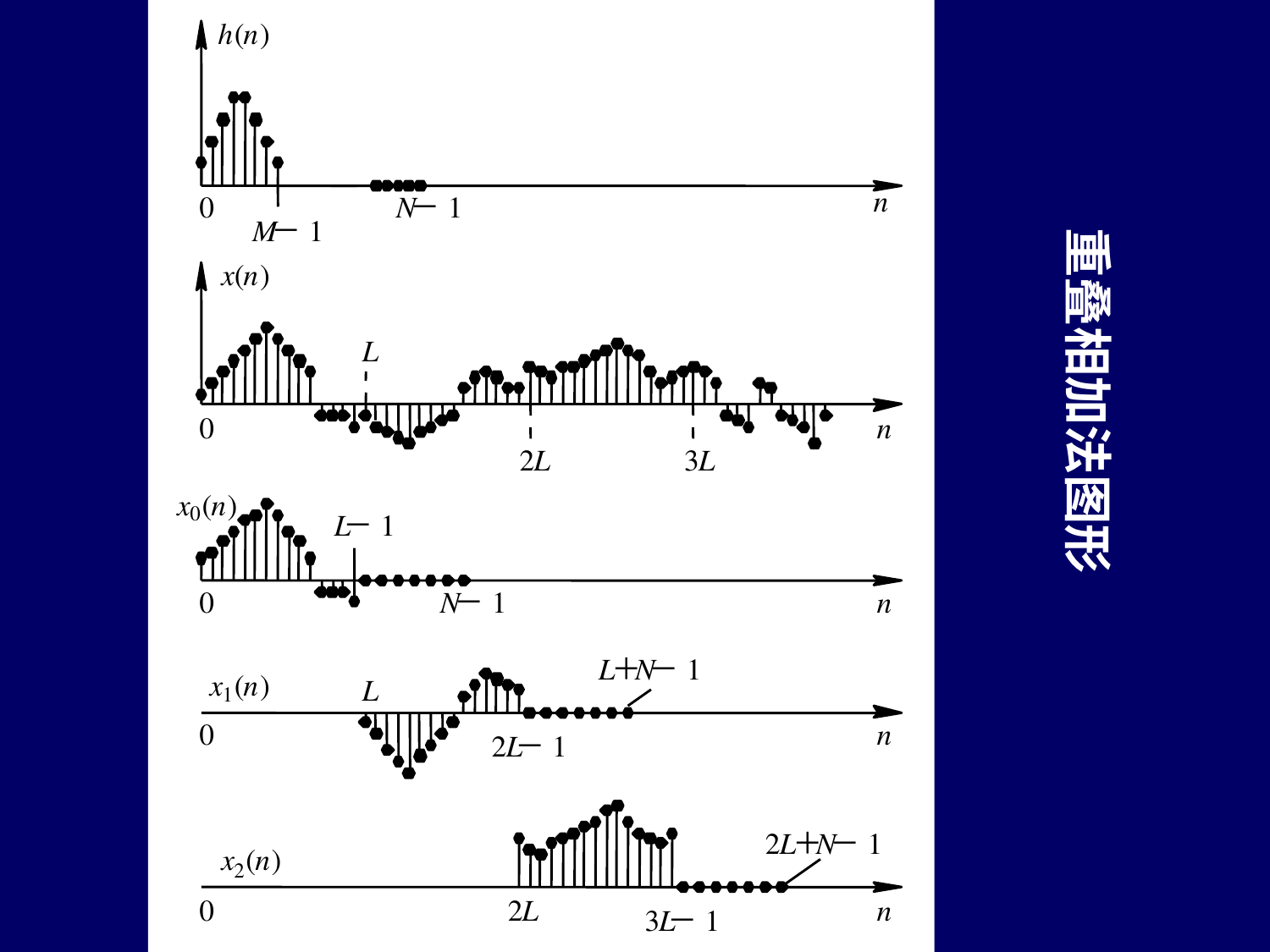

h
(
n
)

n

0
N
－1
 重叠相加法图形
M
－1
x
(
n
)

L

0
n

2
L
3
L
x
(
n
)
0
L
－1

0
N
－1
n
L
＋
N
－1
x
(
n
)
L
1

0
n
2
L
－1
2
L
＋
N
－1
x
(
n
)
2

0
2
L
n
3
L
－1